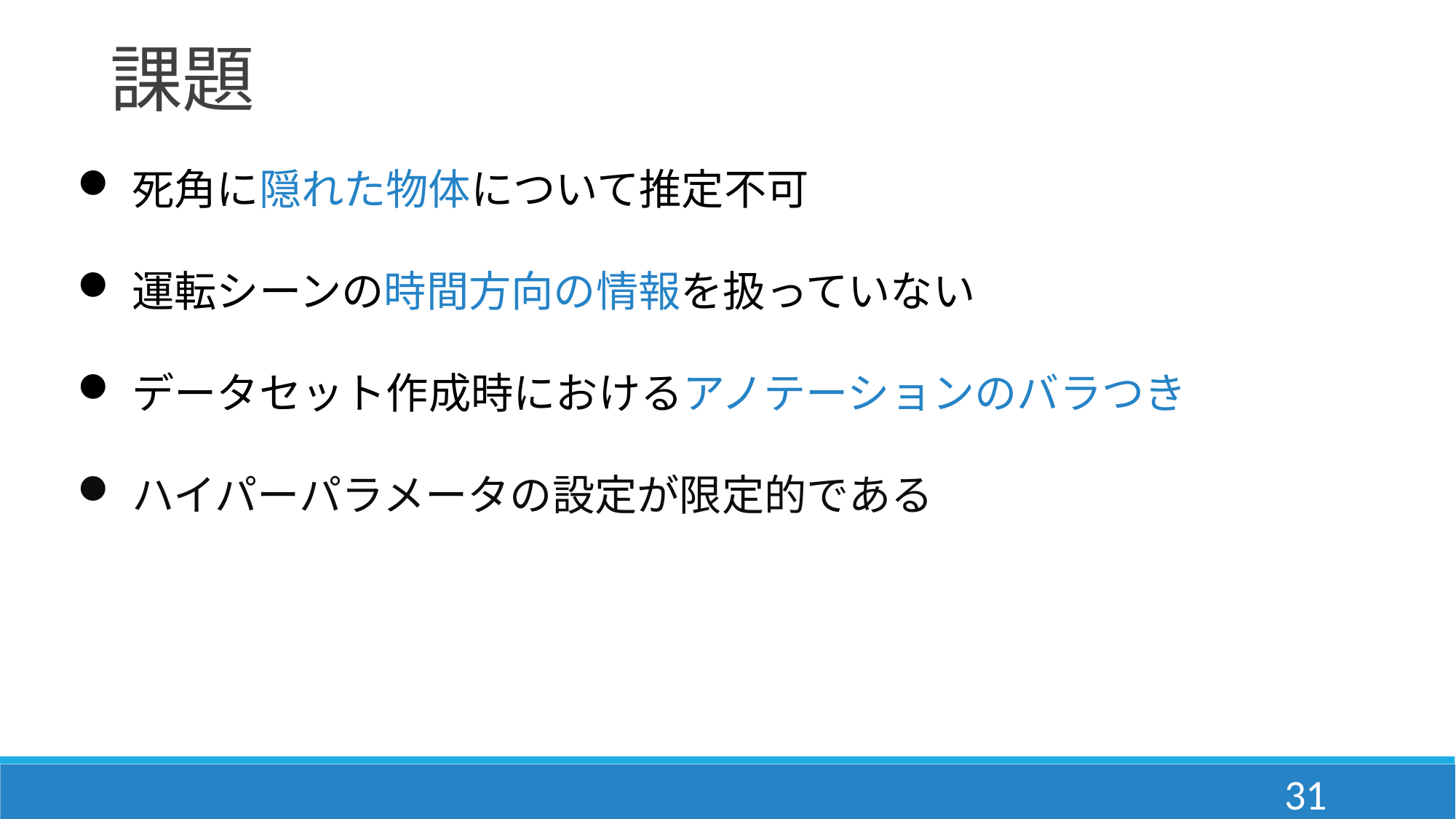

課題
死角に隠れた物体について推定不可
運転シーンの時間方向の情報を扱っていない
データセット作成時におけるアノテーションのバラつき
ハイパーパラメータの設定が限定的である
31